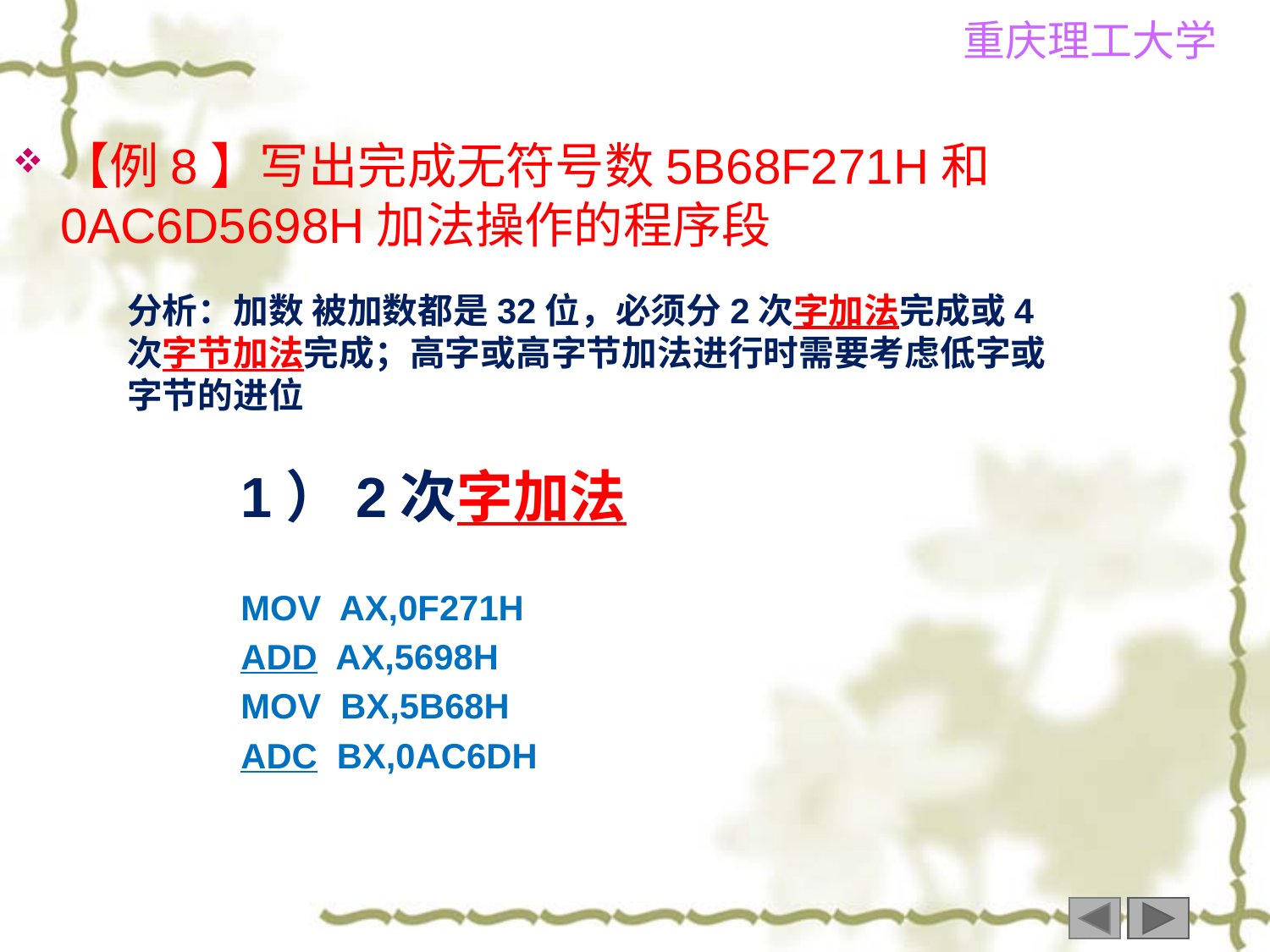

【例8】写出完成无符号数5B68F271H和0AC6D5698H加法操作的程序段
分析：加数 被加数都是32位，必须分2次字加法完成或4次字节加法完成；高字或高字节加法进行时需要考虑低字或字节的进位
1）2次字加法

MOV  AX,0F271H
ADD  AX,5698H
MOV  BX,5B68H
ADC  BX,0AC6DH